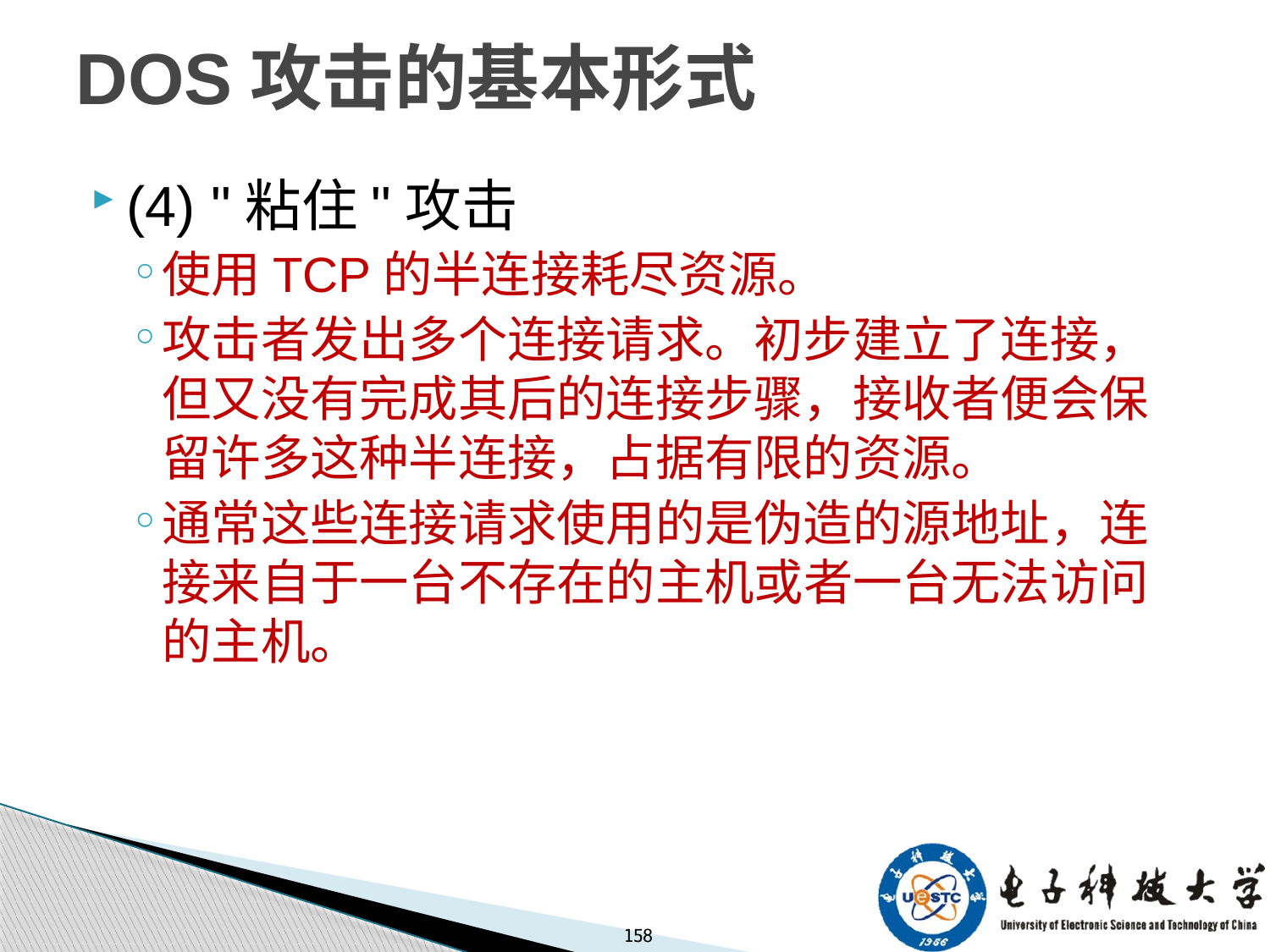

# DOS攻击的基本形式
(4) "粘住"攻击
使用TCP的半连接耗尽资源。
攻击者发出多个连接请求。初步建立了连接，但又没有完成其后的连接步骤，接收者便会保留许多这种半连接，占据有限的资源。
通常这些连接请求使用的是伪造的源地址，连接来自于一台不存在的主机或者一台无法访问的主机。

158